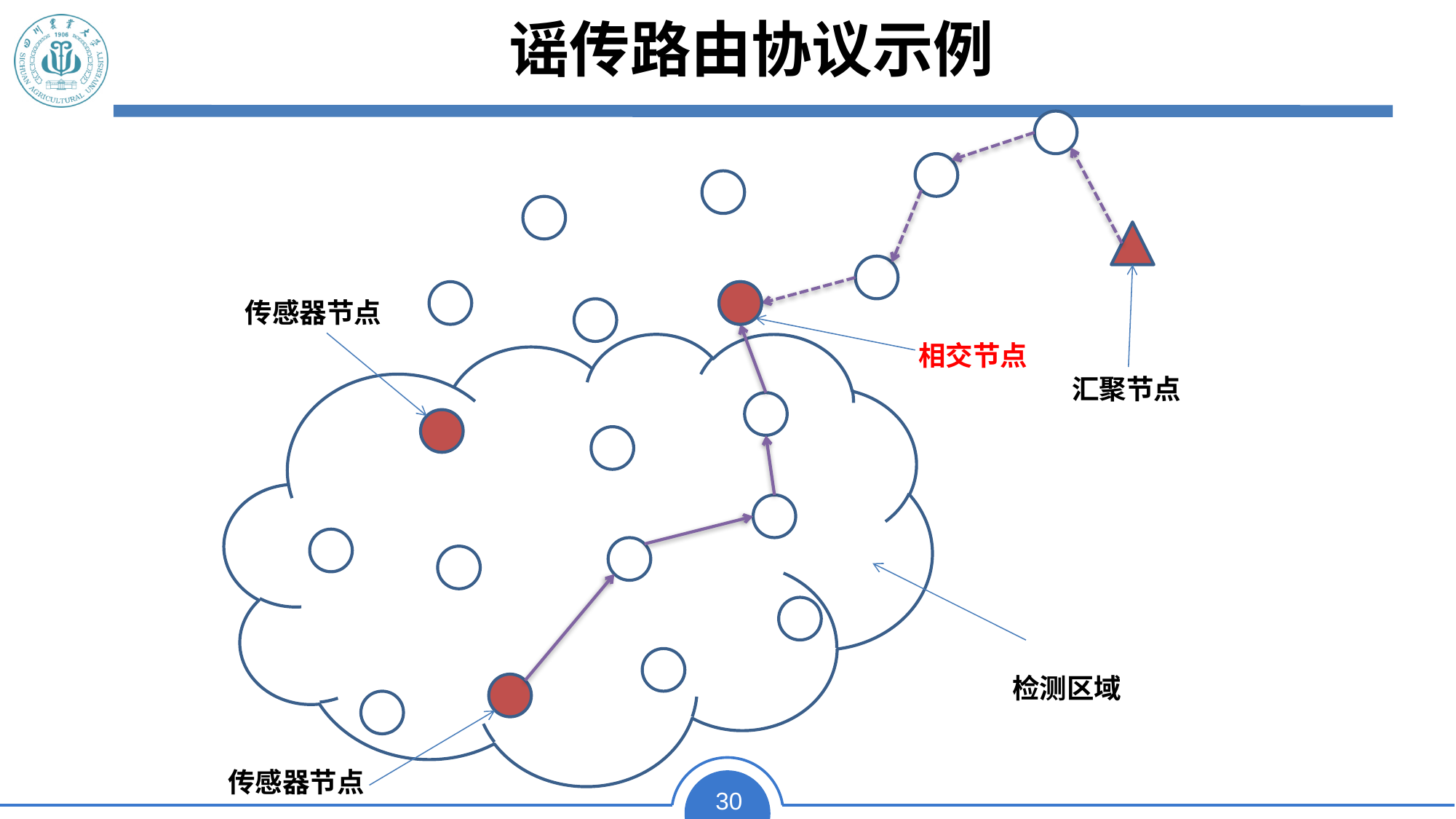

# 谣传路由协议示例

传感器节点

相交节点
汇聚节点

检测区域

传感器节点